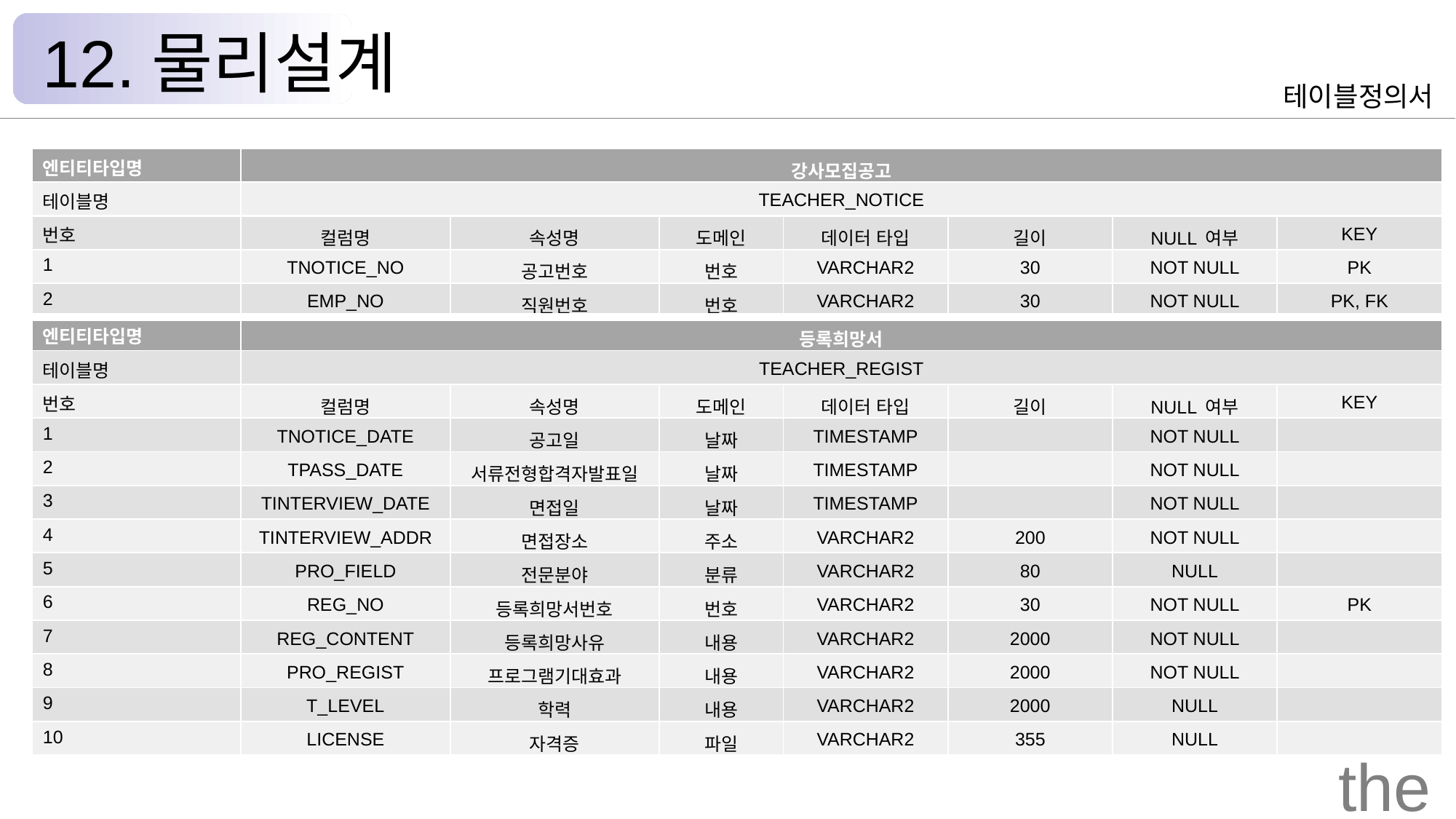

12.물리설계

테이블정의서
| 엔티티타입명 | 강사모집공고 |  |  |  |  |  |  |
| --- | --- | --- | --- | --- | --- | --- | --- |
| 테이블명 | TEACHER\_NOTICE |  |  |  |  |  |  |
| 번호 | 컬럼명 | 속성명 | 도메인 | 데이터 타입 | 길이 | NULL 여부 | KEY |
| 1 | TNOTICE\_NO | 공고번호 | 번호 | VARCHAR2 | 30 | NOT NULL | PK |
| 2 | EMP\_NO | 직원번호 | 번호 | VARCHAR2 | 30 | NOT NULL | PK, FK |
| 엔티티타입명 | 등록희망서 |  |  |  |  |  |  |
| 테이블명 | TEACHER\_REGIST |  |  |  |  |  |  |
| 번호 | 컬럼명 | 속성명 | 도메인 | 데이터 타입 | 길이 | NULL 여부 | KEY |
| 1 | TNOTICE\_DATE | 공고일 | 날짜 | TIMESTAMP |  | NOT NULL |  |
| 2 | TPASS\_DATE | 서류전형합격자발표일 | 날짜 | TIMESTAMP |  | NOT NULL |  |
| 3 | TINTERVIEW\_DATE | 면접일 | 날짜 | TIMESTAMP |  | NOT NULL |  |
| 4 | TINTERVIEW\_ADDR | 면접장소 | 주소 | VARCHAR2 | 200 | NOT NULL |  |
| 5 | PRO\_FIELD | 전문분야 | 분류 | VARCHAR2 | 80 | NULL |  |
| 6 | REG\_NO | 등록희망서번호 | 번호 | VARCHAR2 | 30 | NOT NULL | PK |
| 7 | REG\_CONTENT | 등록희망사유 | 내용 | VARCHAR2 | 2000 | NOT NULL |  |
| 8 | PRO\_REGIST | 프로그램기대효과 | 내용 | VARCHAR2 | 2000 | NOT NULL |  |
| 9 | T\_LEVEL | 학력 | 내용 | VARCHAR2 | 2000 | NULL |  |
| 10 | LICENSE | 자격증 | 파일 | VARCHAR2 | 355 | NULL |  |
the Palace